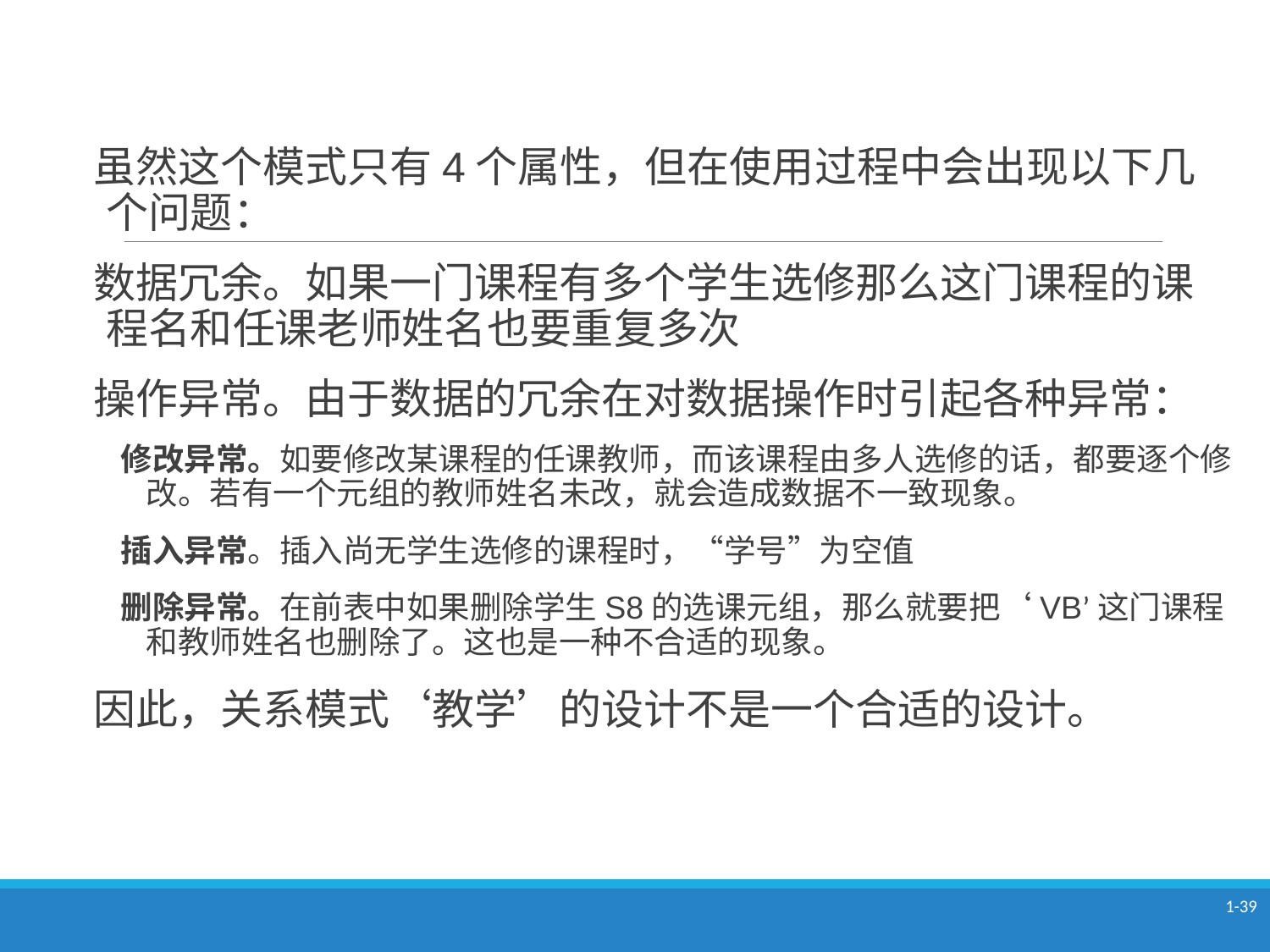

虽然这个模式只有4个属性，但在使用过程中会出现以下几个问题：
数据冗余。如果一门课程有多个学生选修那么这门课程的课程名和任课老师姓名也要重复多次
操作异常。由于数据的冗余在对数据操作时引起各种异常：
修改异常。如要修改某课程的任课教师，而该课程由多人选修的话，都要逐个修改。若有一个元组的教师姓名未改，就会造成数据不一致现象。
插入异常。插入尚无学生选修的课程时，“学号”为空值
删除异常。在前表中如果删除学生S8的选课元组，那么就要把‘VB’这门课程和教师姓名也删除了。这也是一种不合适的现象。
因此，关系模式‘教学’的设计不是一个合适的设计。
1-39